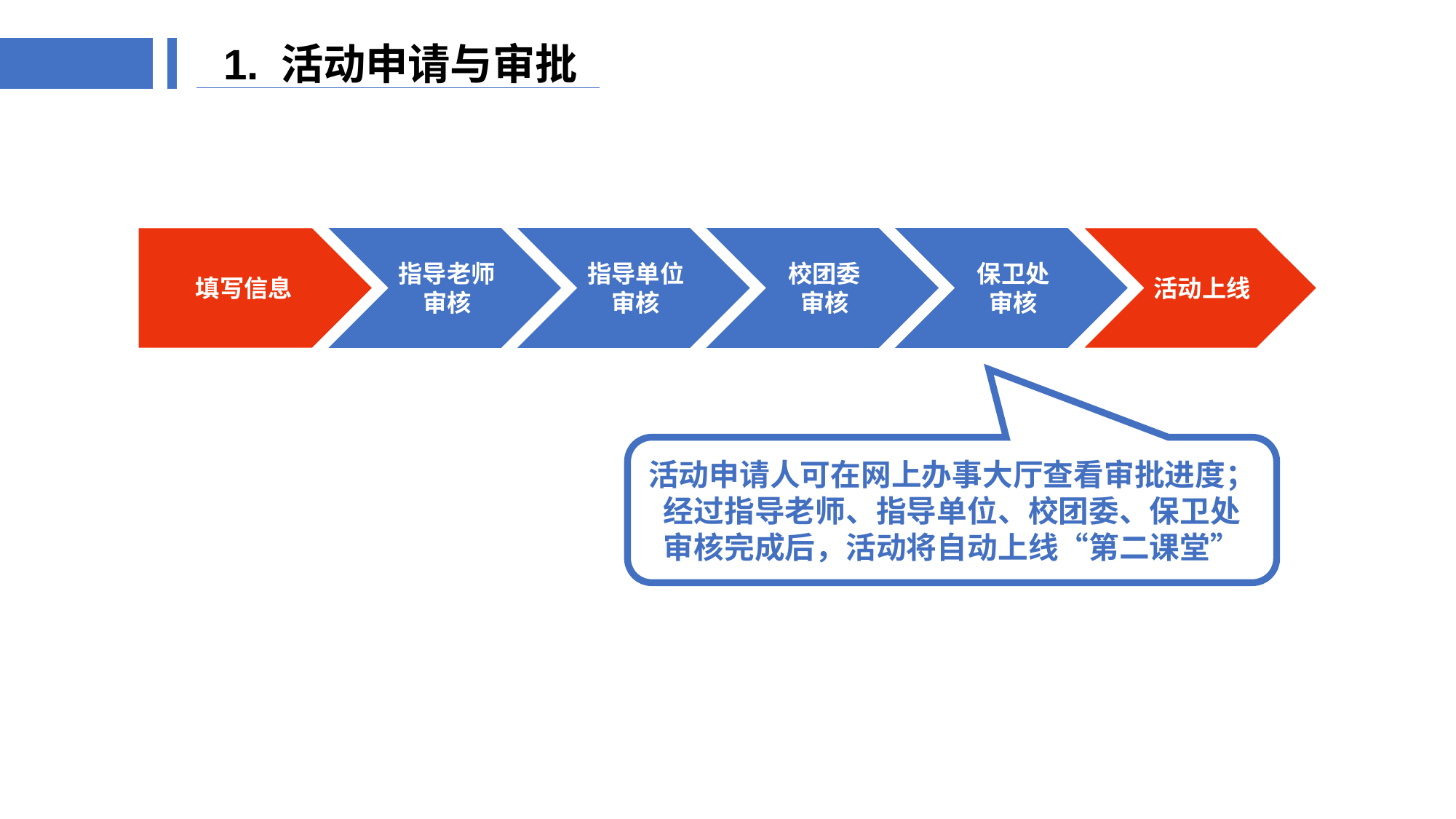

1. 活动申请与审批

填写信息
指导老师
审核
指导单位
审核
校团委
审核
保卫处
审核
活动上线
活动申请人可在网上办事大厅查看审批进度；
经过指导老师、指导单位、校团委、保卫处
审核完成后，活动将自动上线“第二课堂”